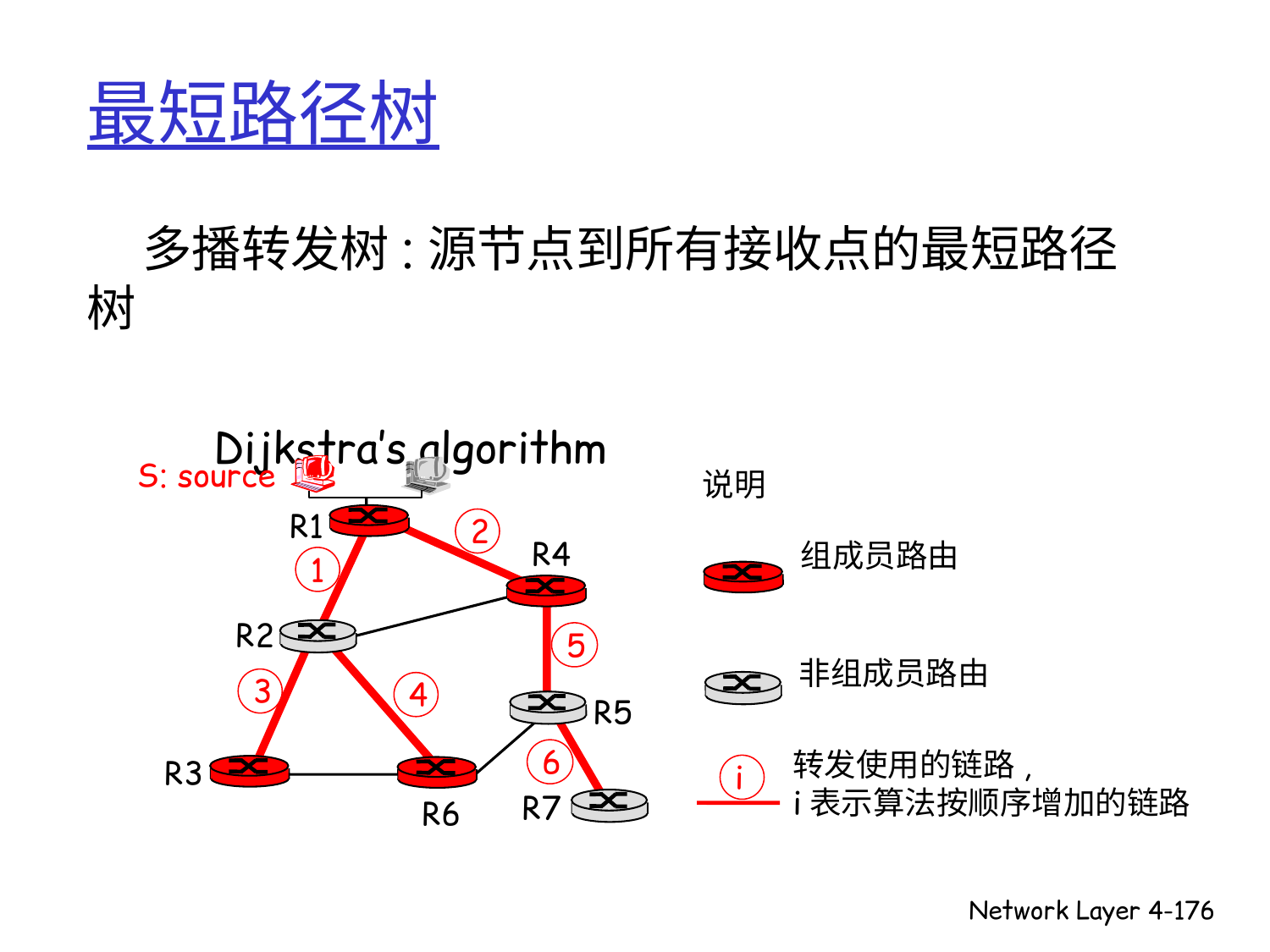

# 最短路径树
    多播转发树:源节点到所有接收点的最短路径树

     Dijkstra’s algorithm
S: source

说明
R1
2

R4

组成员路由
1

R2
5

非组成员路由
3

4

R5

6

转发使用的链路,
i表示算法按顺序增加的链路
R3
i

R7
R6

Network Layer
4-176